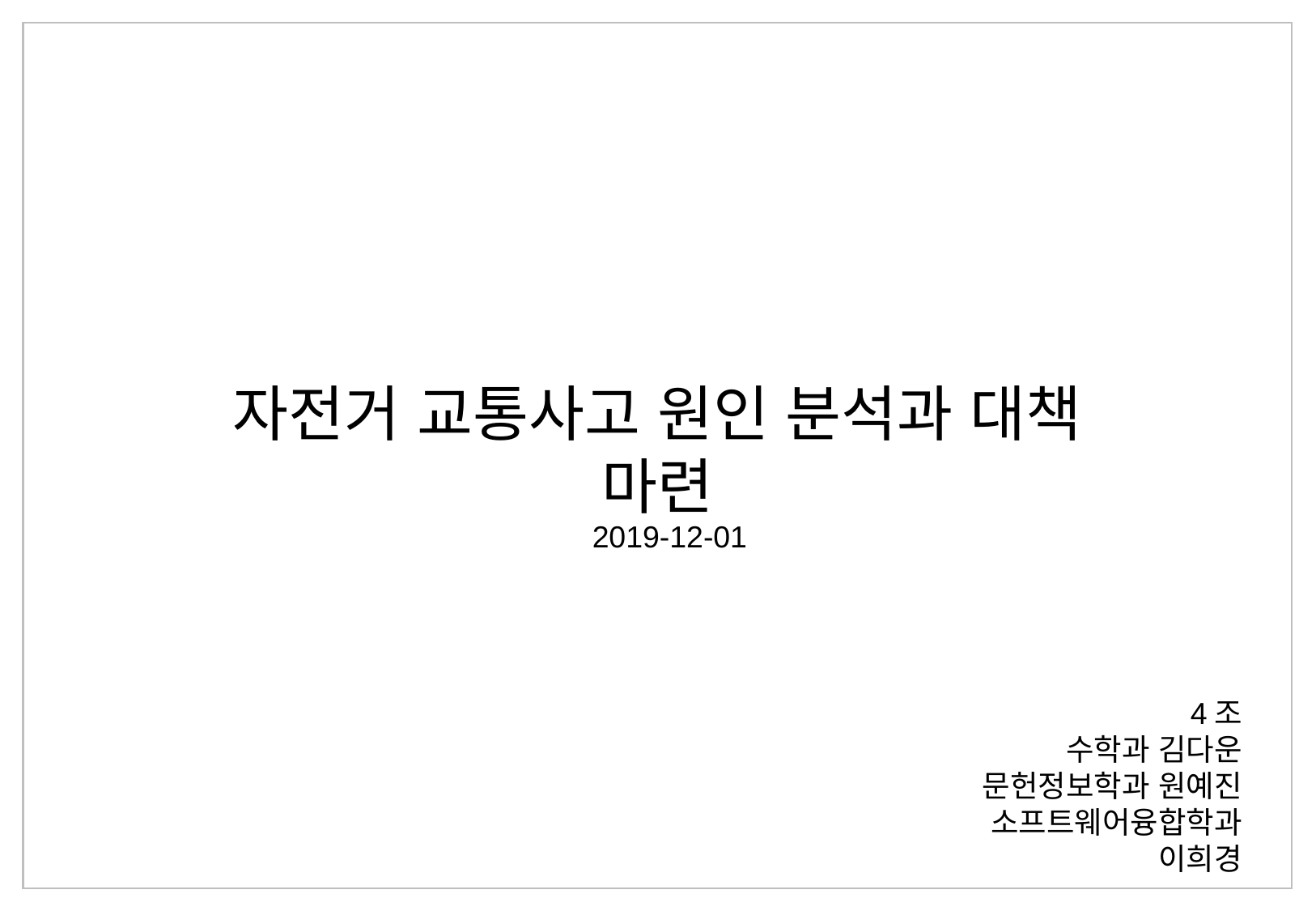

자전거 교통사고 원인 분석과 대책 마련
2019-12-01
4조
수학과 김다운
문헌정보학과 원예진
소프트웨어융합학과 이희경